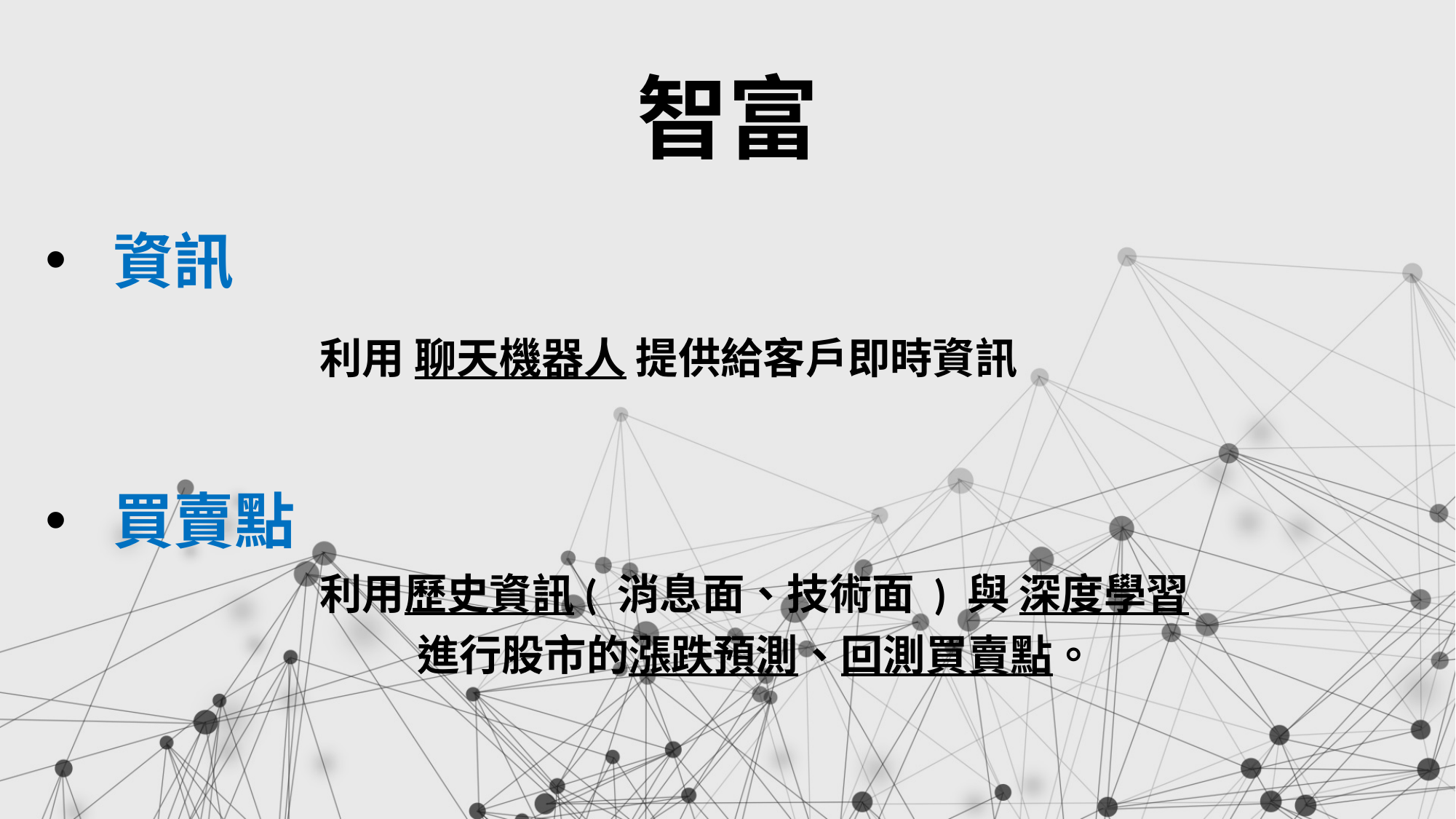

# 智富
資訊

利用 聊天機器人 提供給客戶即時資訊

買賣點
利用歷史資訊( 消息面、技術面 ) 與 深度學習
         進行股市的漲跌預測、回測買賣點。